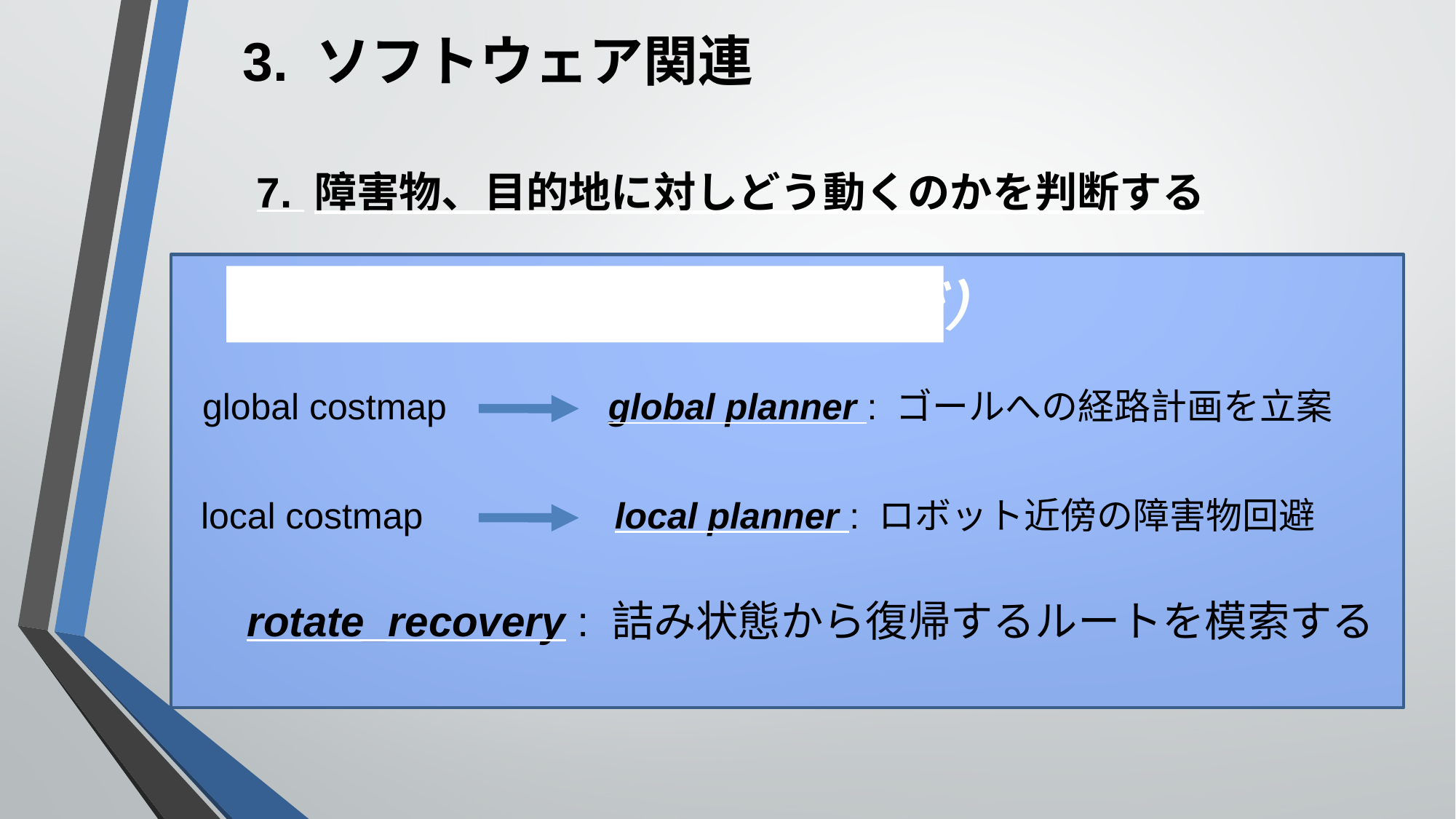

3. ソフトウェア関連
7. 障害物、目的地に対しどう動くのかを判断する

move_base （パッケージ）
global costmap
global planner : ゴールへの経路計画を立案

local costmap
local planner : ロボット近傍の障害物回避

rotate_recovery : 詰み状態から復帰するルートを模索する